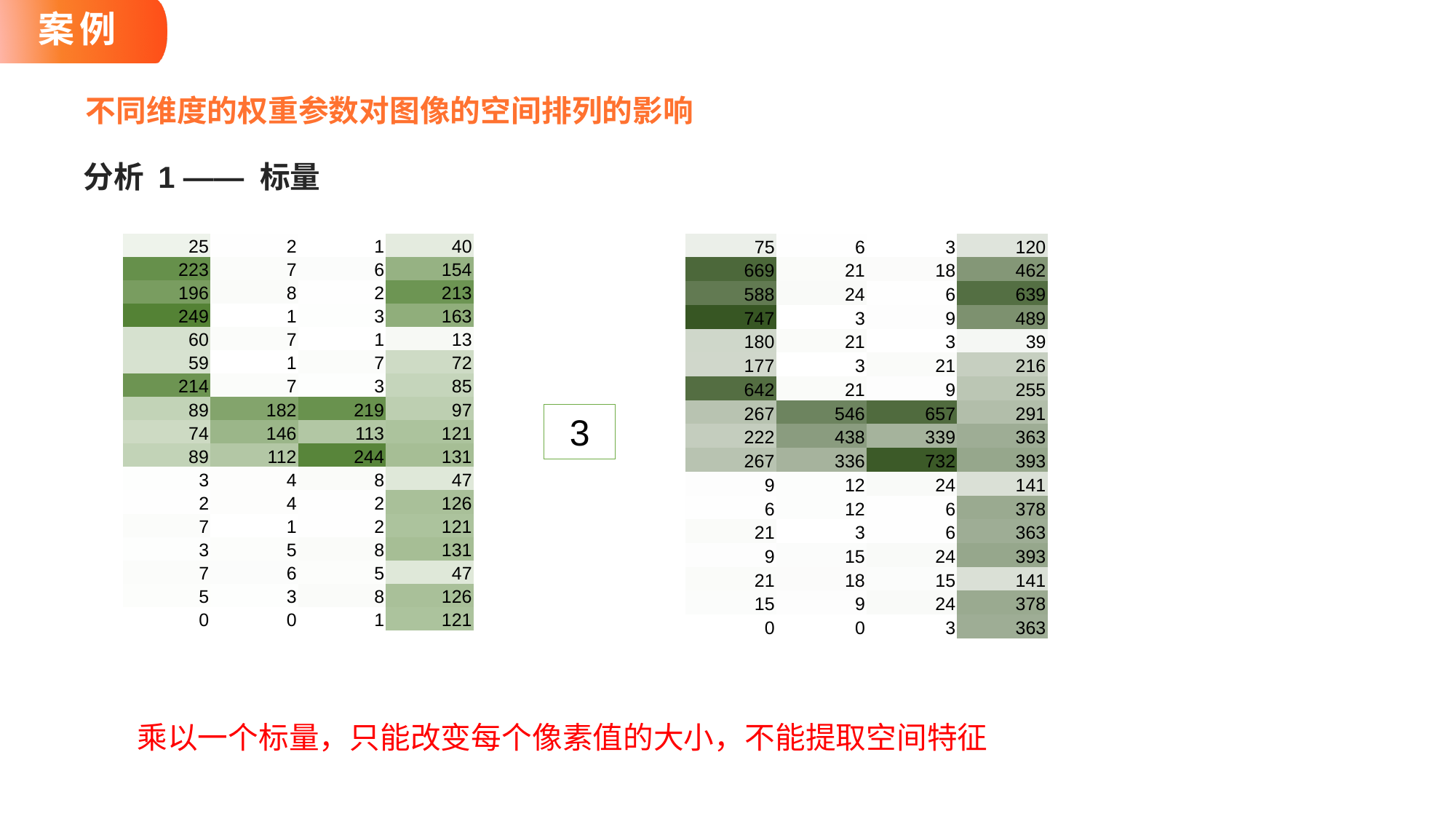

# 案例
不同维度的权重参数对图像的空间排列的影响
分析 1 —— 标量
| 25 | 2 | 1 | 40 |
| --- | --- | --- | --- |
| 223 | 7 | 6 | 154 |
| 196 | 8 | 2 | 213 |
| 249 | 1 | 3 | 163 |
| 60 | 7 | 1 | 13 |
| 59 | 1 | 7 | 72 |
| 214 | 7 | 3 | 85 |
| 89 | 182 | 219 | 97 |
| 74 | 146 | 113 | 121 |
| 89 | 112 | 244 | 131 |
| 3 | 4 | 8 | 47 |
| 2 | 4 | 2 | 126 |
| 7 | 1 | 2 | 121 |
| 3 | 5 | 8 | 131 |
| 7 | 6 | 5 | 47 |
| 5 | 3 | 8 | 126 |
| 0 | 0 | 1 | 121 |
| 75 | 6 | 3 | 120 |
| --- | --- | --- | --- |
| 669 | 21 | 18 | 462 |
| 588 | 24 | 6 | 639 |
| 747 | 3 | 9 | 489 |
| 180 | 21 | 3 | 39 |
| 177 | 3 | 21 | 216 |
| 642 | 21 | 9 | 255 |
| 267 | 546 | 657 | 291 |
| 222 | 438 | 339 | 363 |
| 267 | 336 | 732 | 393 |
| 9 | 12 | 24 | 141 |
| 6 | 12 | 6 | 378 |
| 21 | 3 | 6 | 363 |
| 9 | 15 | 24 | 393 |
| 21 | 18 | 15 | 141 |
| 15 | 9 | 24 | 378 |
| 0 | 0 | 3 | 363 |
3
乘以一个标量，只能改变每个像素值的大小，不能提取空间特征